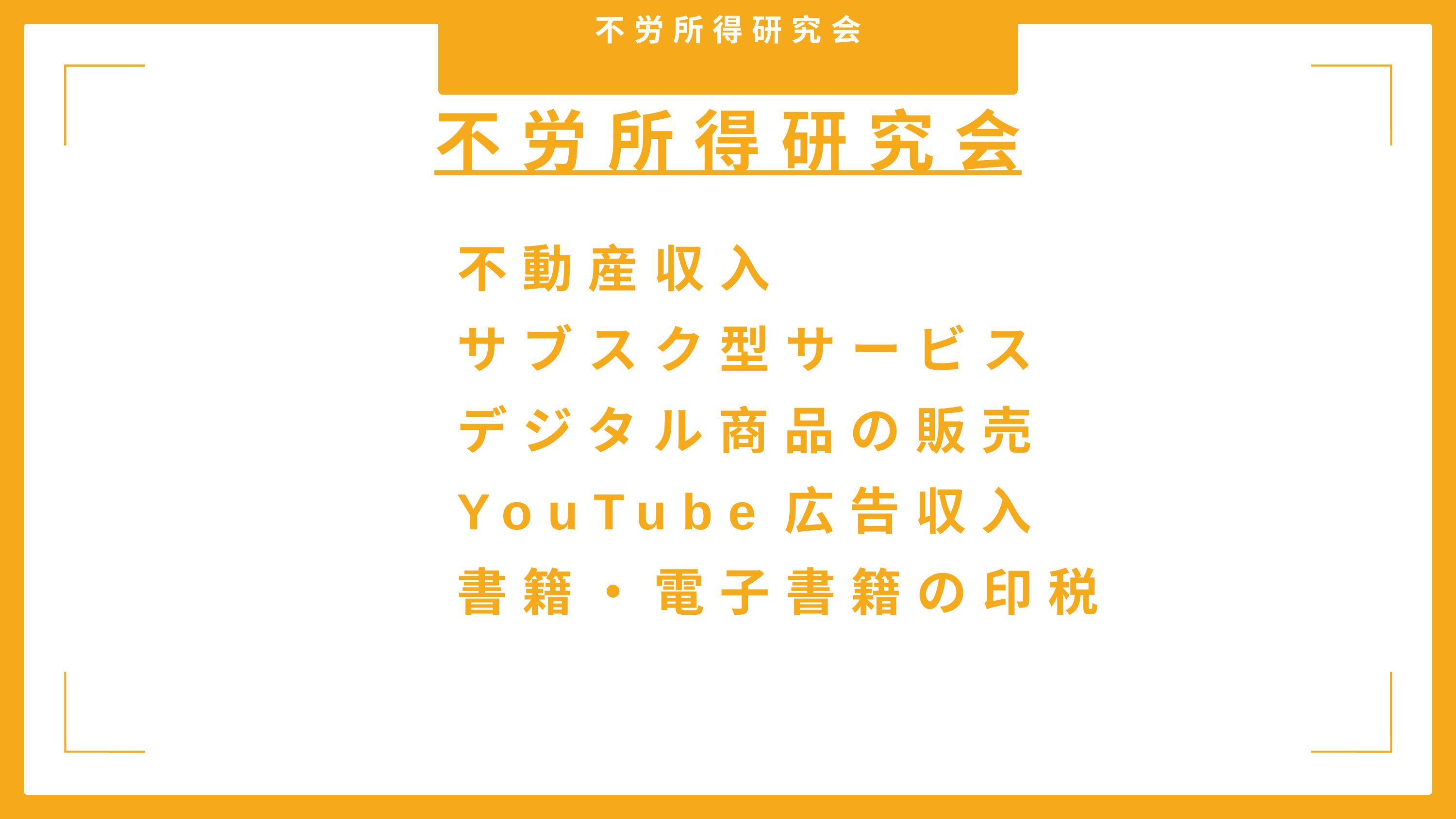

不労所得研究会

不労所得研究会
不動産収入
サブスク型サービス
デジタル商品の販売
YouTube広告収入
書籍・電子書籍の印税